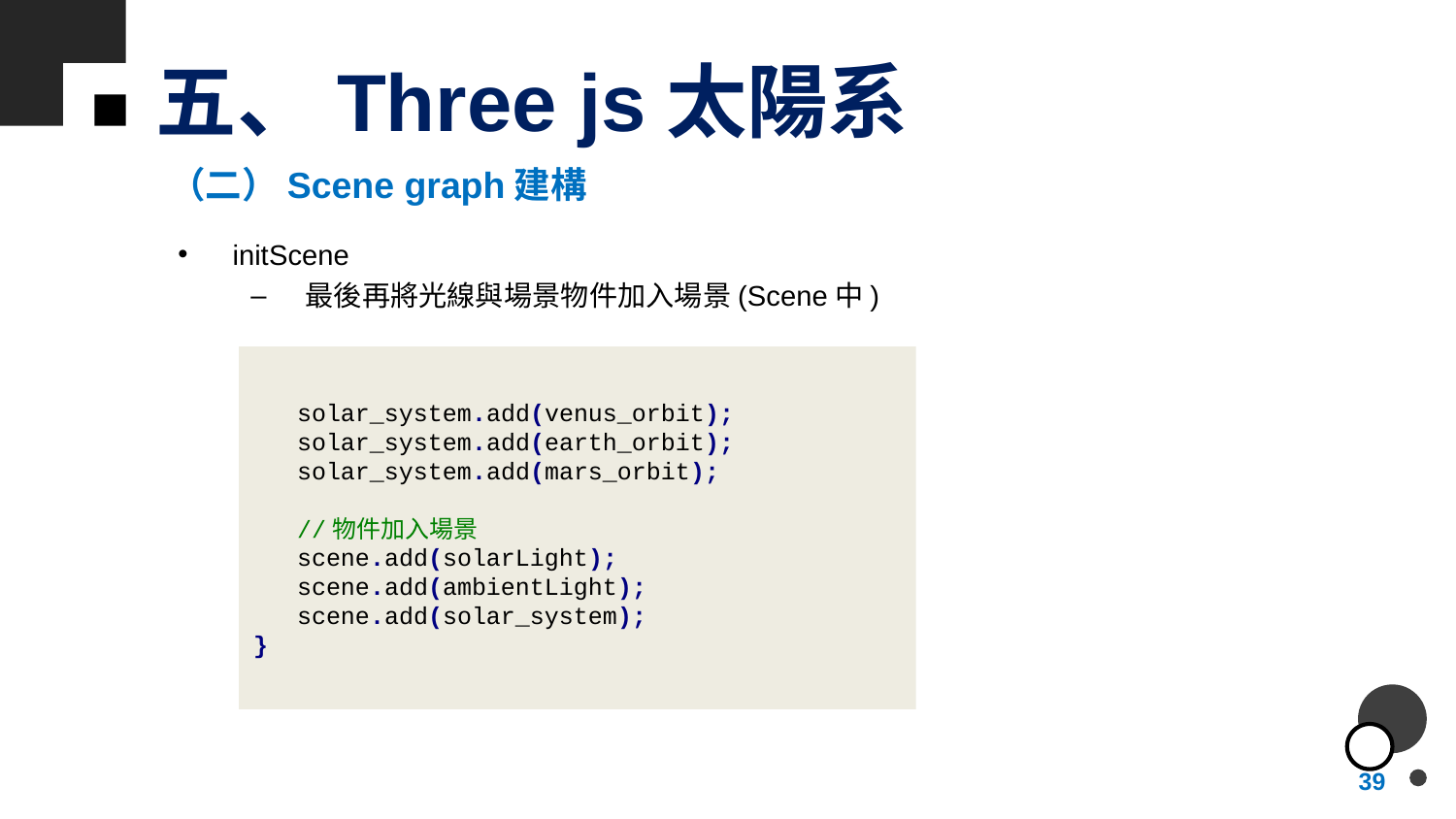

# 五、Three js太陽系
（二）Scene graph建構
initScene
最後再將光線與場景物件加入場景(Scene中)
   solar_system.add(venus_orbit);
   solar_system.add(earth_orbit);
   solar_system.add(mars_orbit);

   //物件加入場景
   scene.add(solarLight);
   scene.add(ambientLight);
   scene.add(solar_system);
}

39